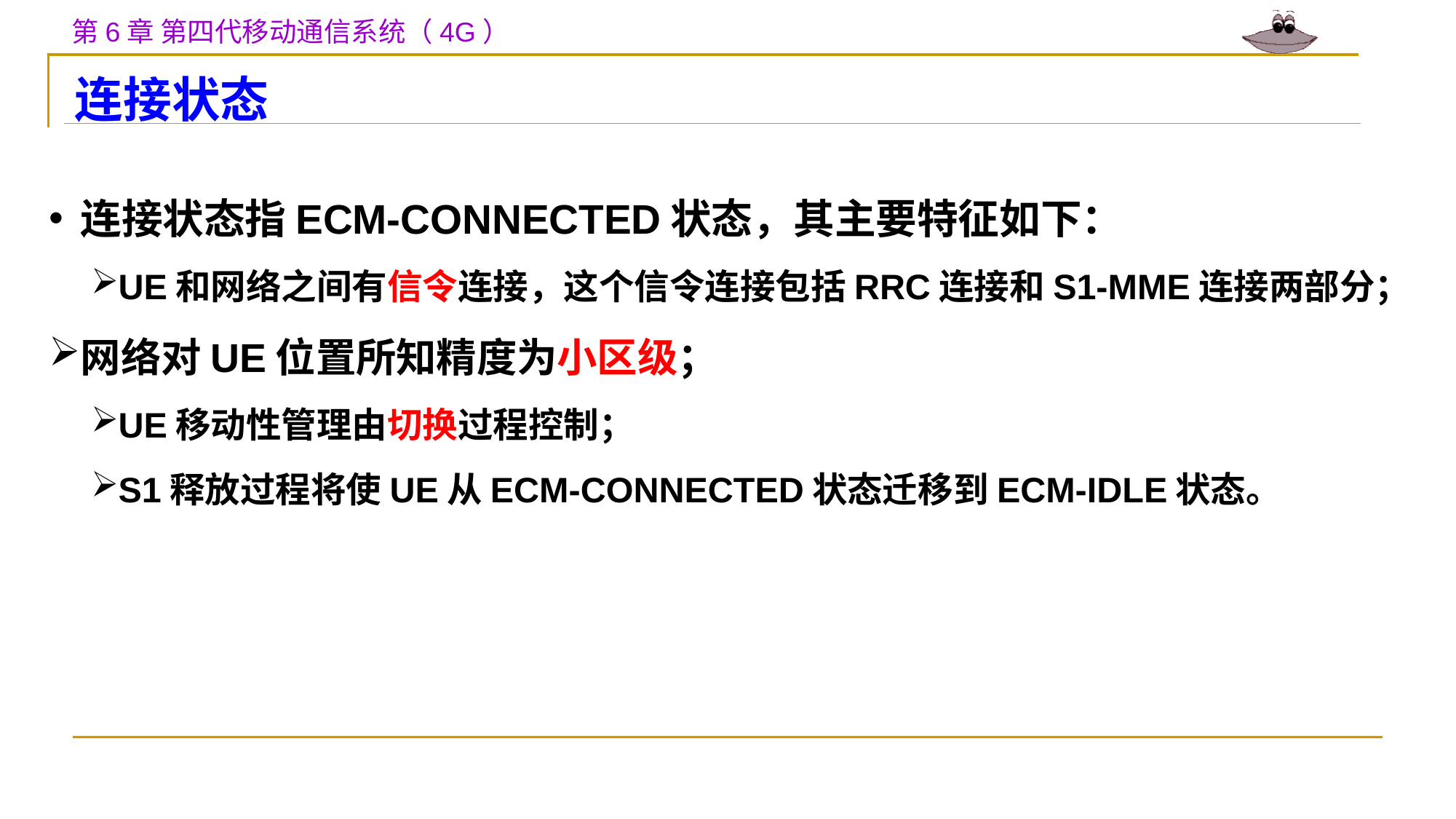

连接状态
连接状态指ECM-CONNECTED状态，其主要特征如下：
UE和网络之间有信令连接，这个信令连接包括RRC连接和S1-MME连接两部分；
网络对UE位置所知精度为小区级；
UE移动性管理由切换过程控制；
S1释放过程将使UE从ECM-CONNECTED状态迁移到ECM-IDLE状态。